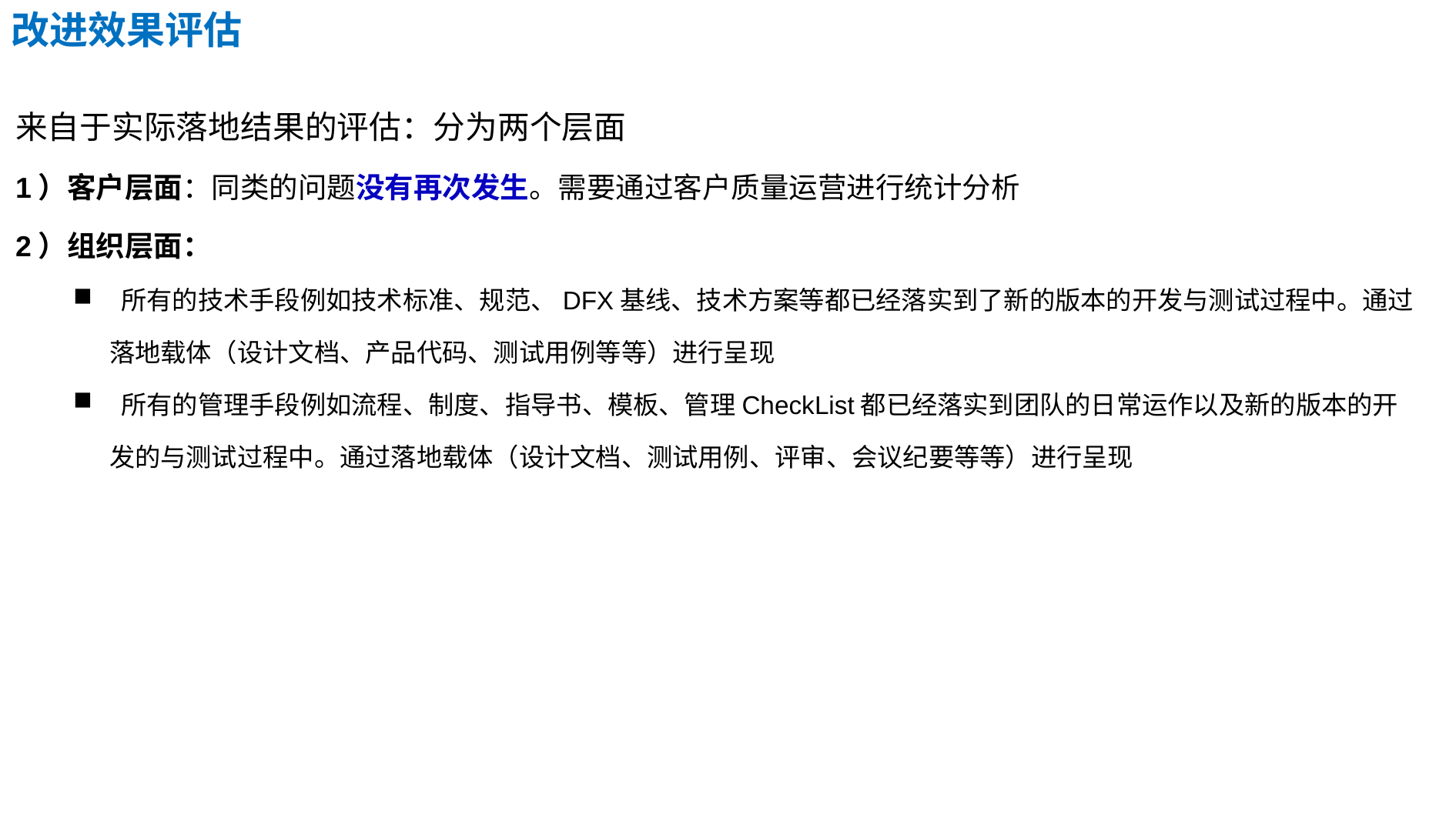

改进效果评估
来自于实际落地结果的评估：分为两个层面
1）客户层面：同类的问题没有再次发生。需要通过客户质量运营进行统计分析
2）组织层面：
 所有的技术手段例如技术标准、规范、DFX基线、技术方案等都已经落实到了新的版本的开发与测试过程中。通过落地载体（设计文档、产品代码、测试用例等等）进行呈现
 所有的管理手段例如流程、制度、指导书、模板、管理CheckList都已经落实到团队的日常运作以及新的版本的开发的与测试过程中。通过落地载体（设计文档、测试用例、评审、会议纪要等等）进行呈现